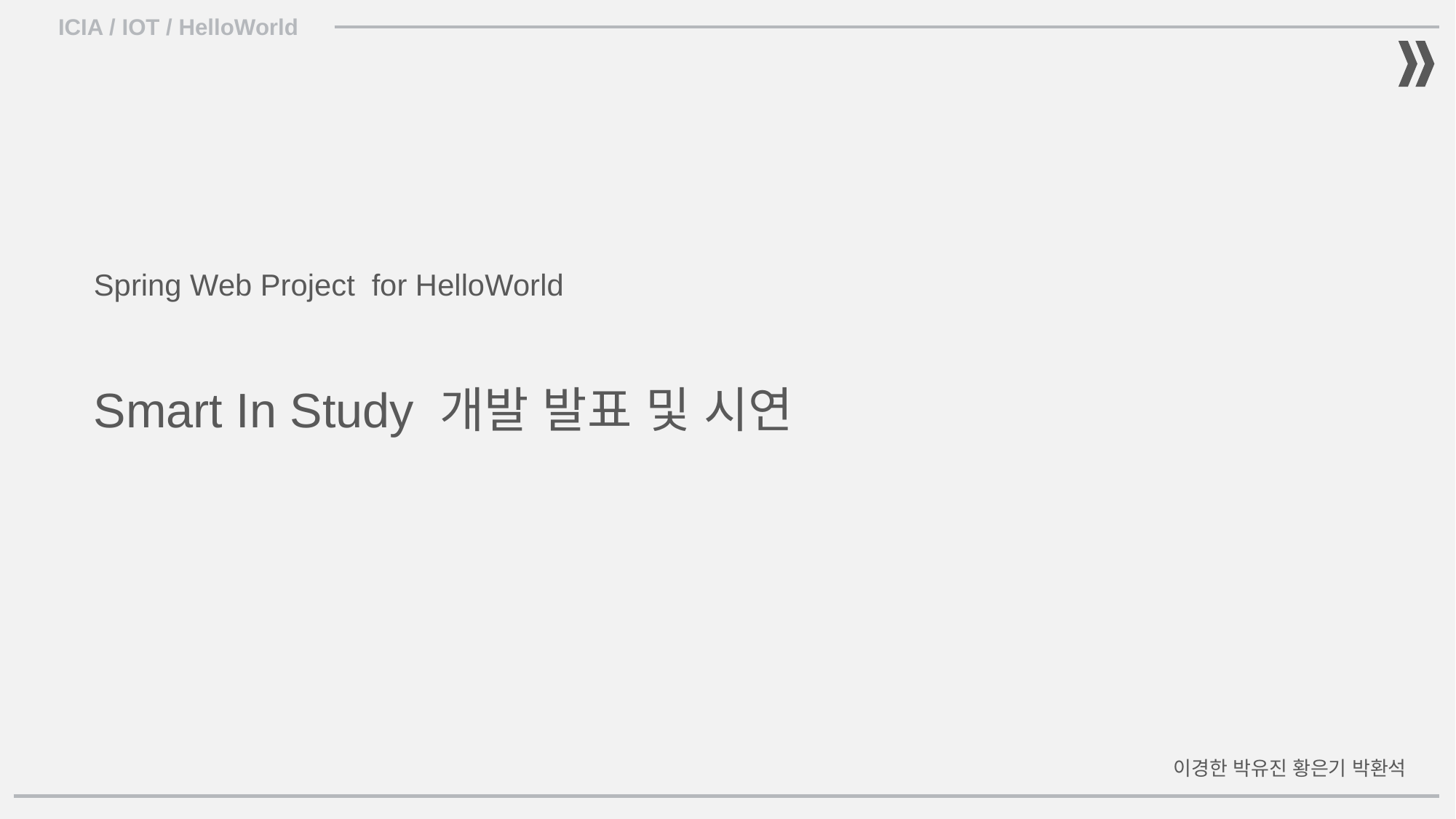

# Spring Web Project  for HelloWorld
Smart In Study 개발 발표 및 시연
이경한 박유진 황은기 박환석